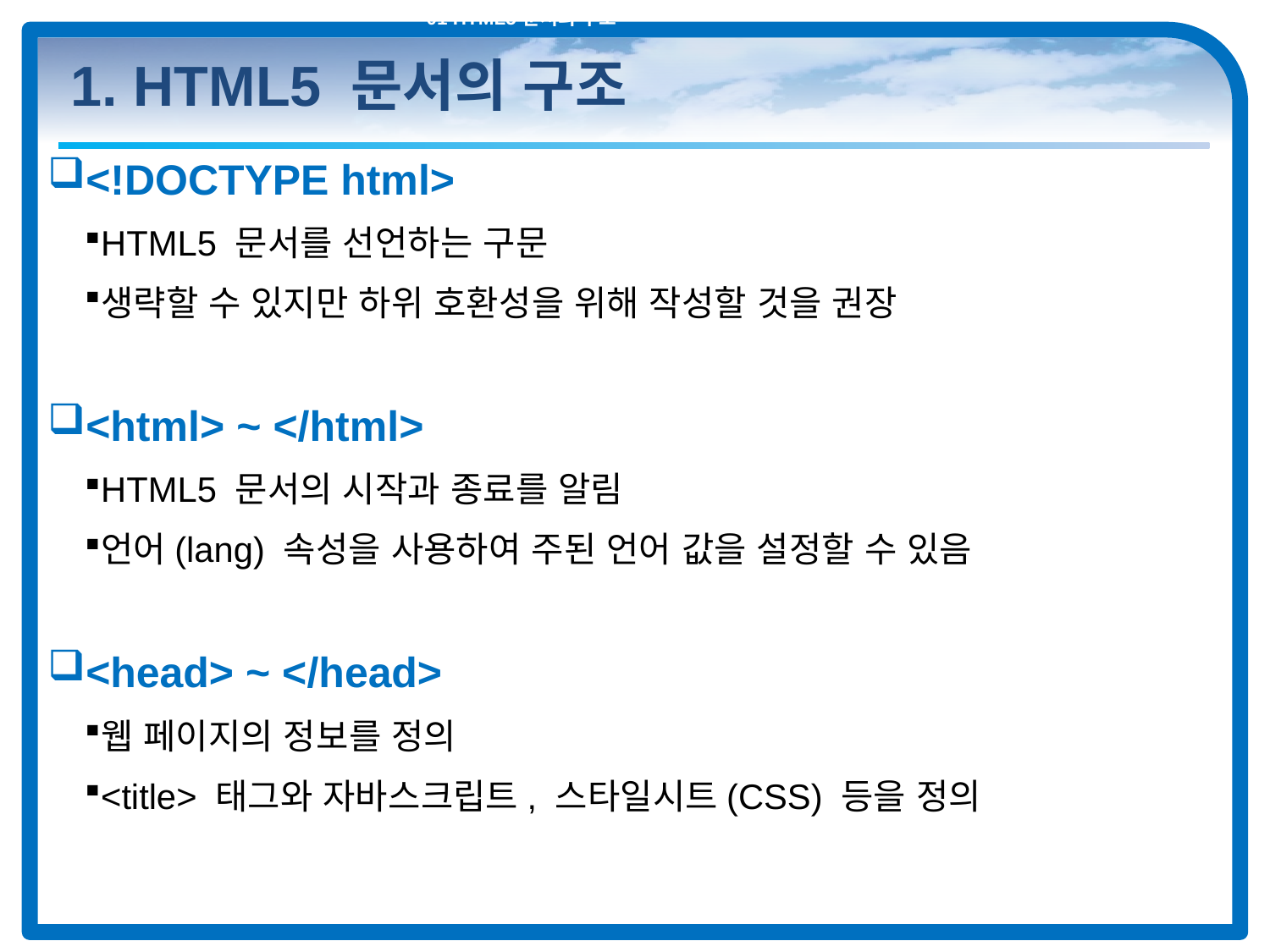

01 HTML5 문서의 구조
# 1. HTML5 문서의 구조
<!DOCTYPE html>
HTML5 문서를 선언하는 구문
생략할 수 있지만 하위 호환성을 위해 작성할 것을 권장

<html> ~ </html>
HTML5 문서의 시작과 종료를 알림
언어(lang) 속성을 사용하여 주된 언어 값을 설정할 수 있음

<head> ~ </head>
웹 페이지의 정보를 정의
<title> 태그와 자바스크립트, 스타일시트(CSS) 등을 정의